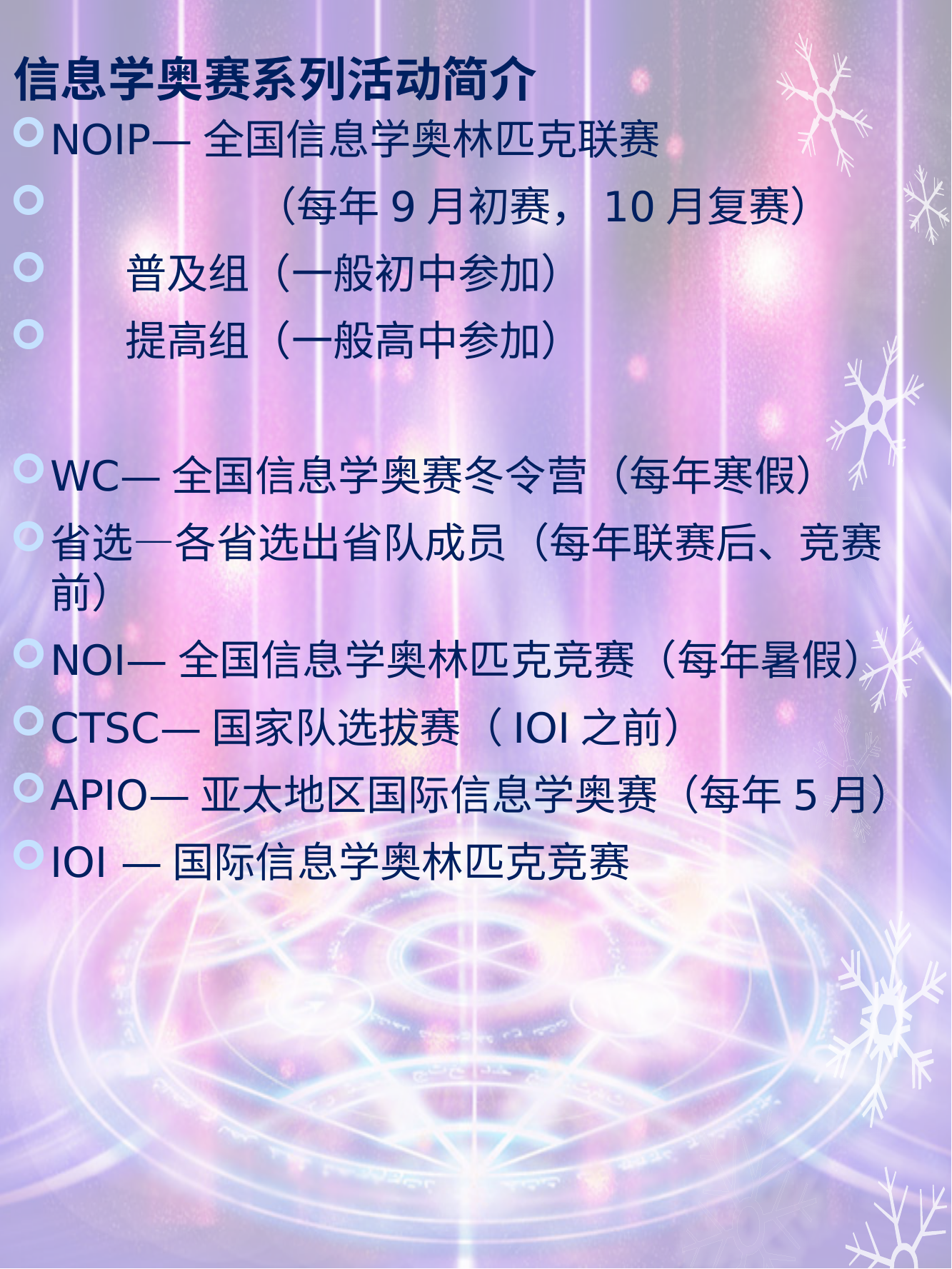

# 信息学奥赛系列活动简介
NOIP—全国信息学奥林匹克联赛
                     （每年9月初赛，10月复赛）
       普及组（一般初中参加）
       提高组（一般高中参加）

WC—全国信息学奥赛冬令营（每年寒假）
省选—各省选出省队成员（每年联赛后、竞赛前）
NOI—全国信息学奥林匹克竞赛（每年暑假）
CTSC—国家队选拔赛（IOI之前）
APIO—亚太地区国际信息学奥赛（每年5月）
IOI —国际信息学奥林匹克竞赛